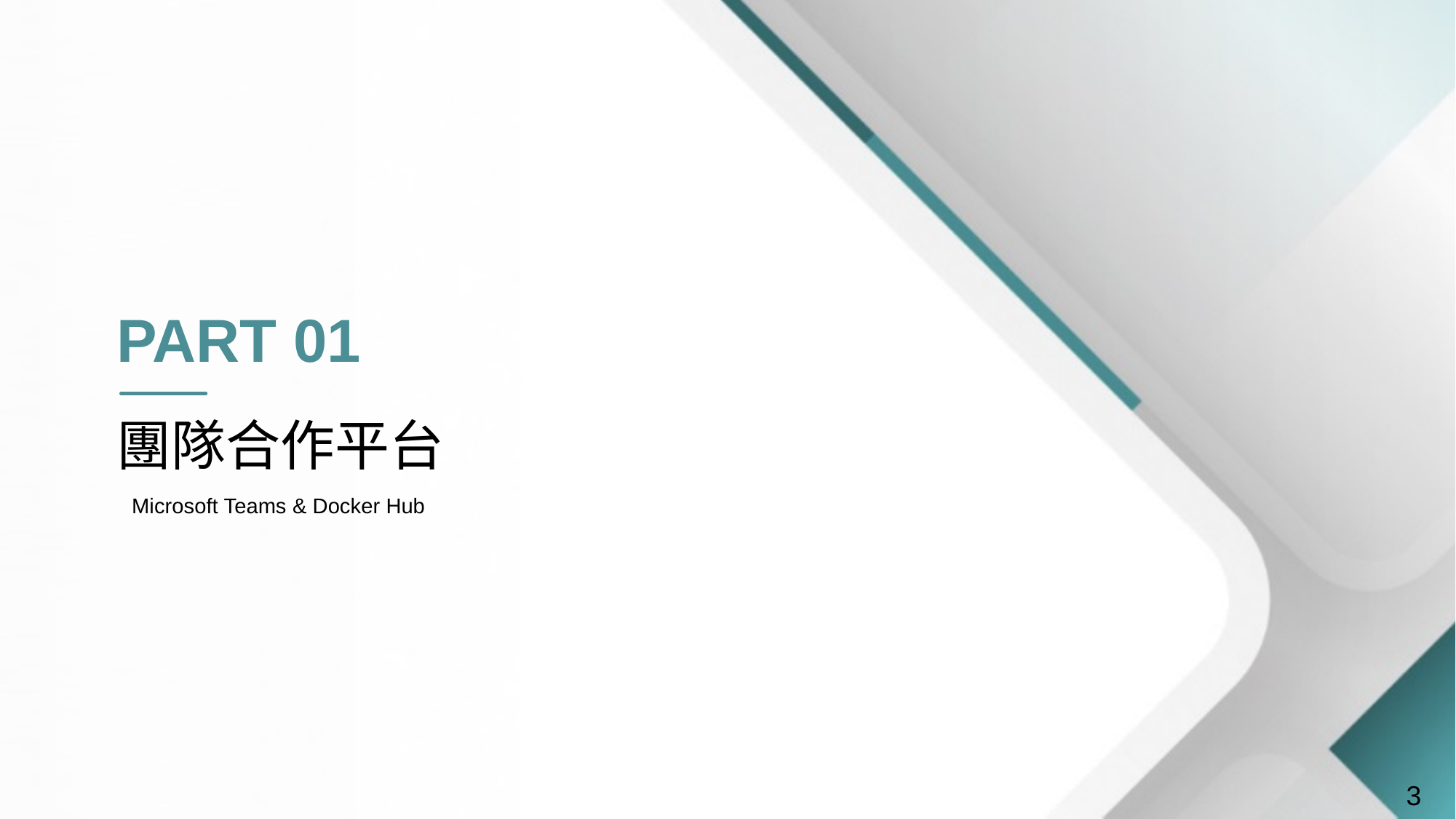

PART 01
團隊合作平台
Microsoft Teams & Docker Hub
3